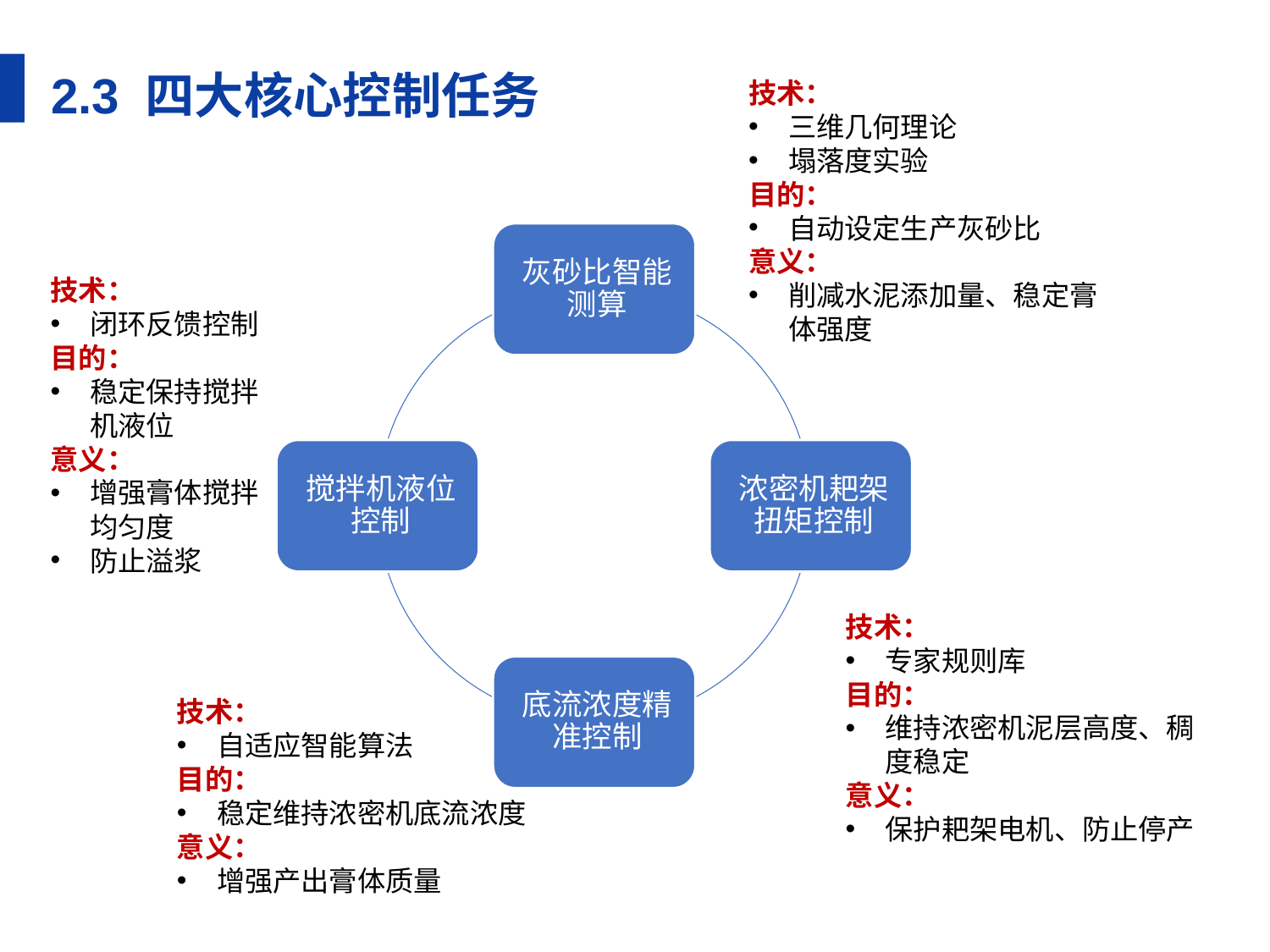

2.3 四大核心控制任务

技术：
三维几何理论
塌落度实验
目的：
自动设定生产灰砂比
意义：
削减水泥添加量、稳定膏体强度
灰砂比智能测算
浓密机耙架扭矩控制
底流浓度精准控制
搅拌机液位控制
技术：
闭环反馈控制
目的：
稳定保持搅拌机液位
意义：
增强膏体搅拌均匀度
防止溢浆
技术：
专家规则库
目的：
维持浓密机泥层高度、稠度稳定
意义：
保护耙架电机、防止停产
技术：
自适应智能算法
目的：
稳定维持浓密机底流浓度
意义：
增强产出膏体质量